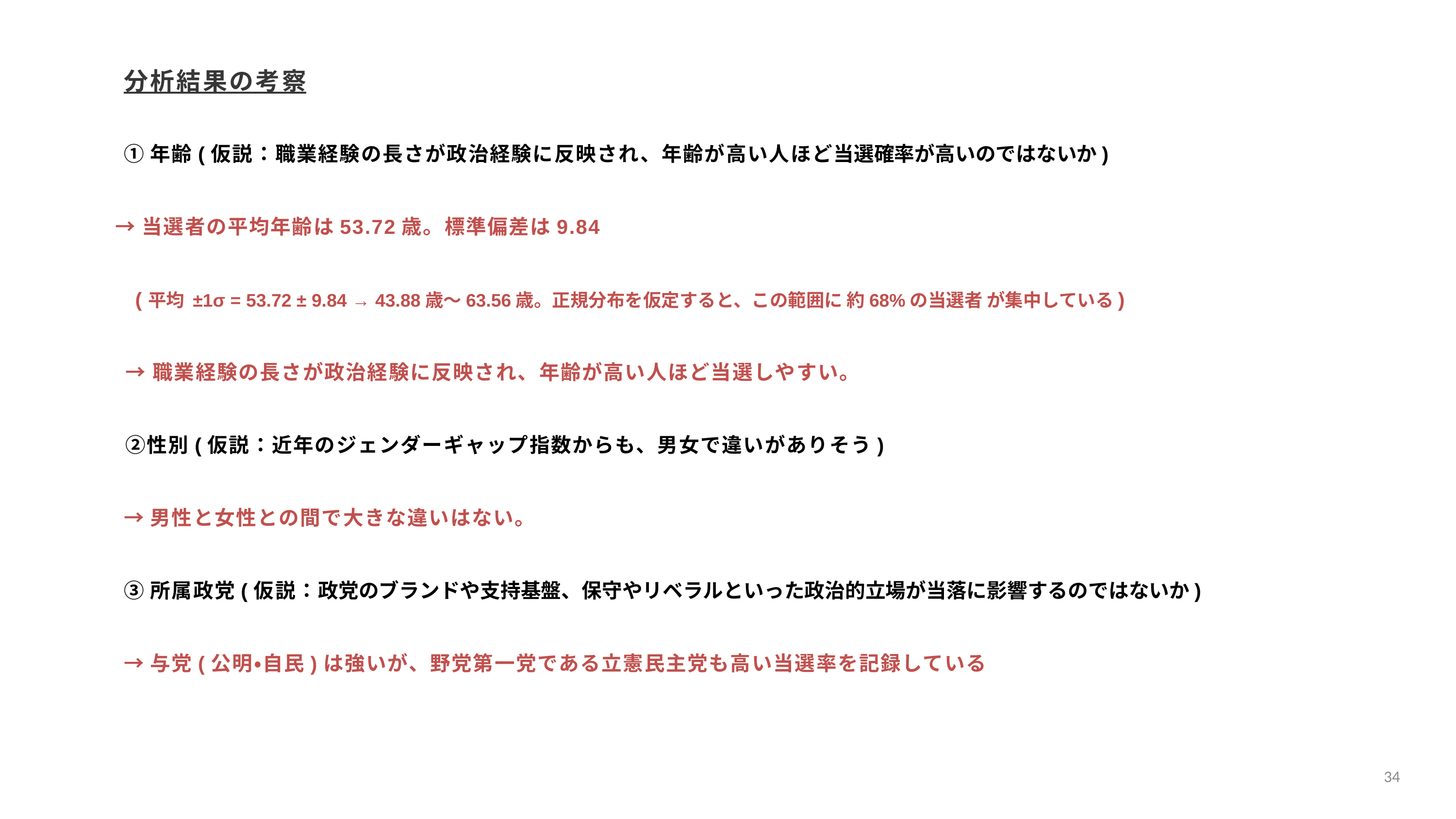

分析結果の考察
①年齢(仮説：職業経験の長さが政治経験に反映され、年齢が高い人ほど当選確率が高いのではないか)
   →当選者の平均年齢は53.72歳。標準偏差は9.84
 　(平均 ±1σ = 53.72 ± 9.84 → 43.88歳～63.56歳。正規分布を仮定すると、この範囲に 約68%の当選者 が集中している)
　 → 職業経験の長さが政治経験に反映され、年齢が高い人ほど当選しやすい。
　 ②性別(仮説：近年のジェンダーギャップ指数からも、男女で違いがありそう)
→男性と女性との間で大きな違いはない。
③所属政党(仮説：政党のブランドや支持基盤、保守やリベラルといった政治的立場が当落に影響するのではないか)
→与党(公明・自民)は強いが、野党第一党である立憲民主党も高い当選率を記録している
売り上げ
5%
アップ
34